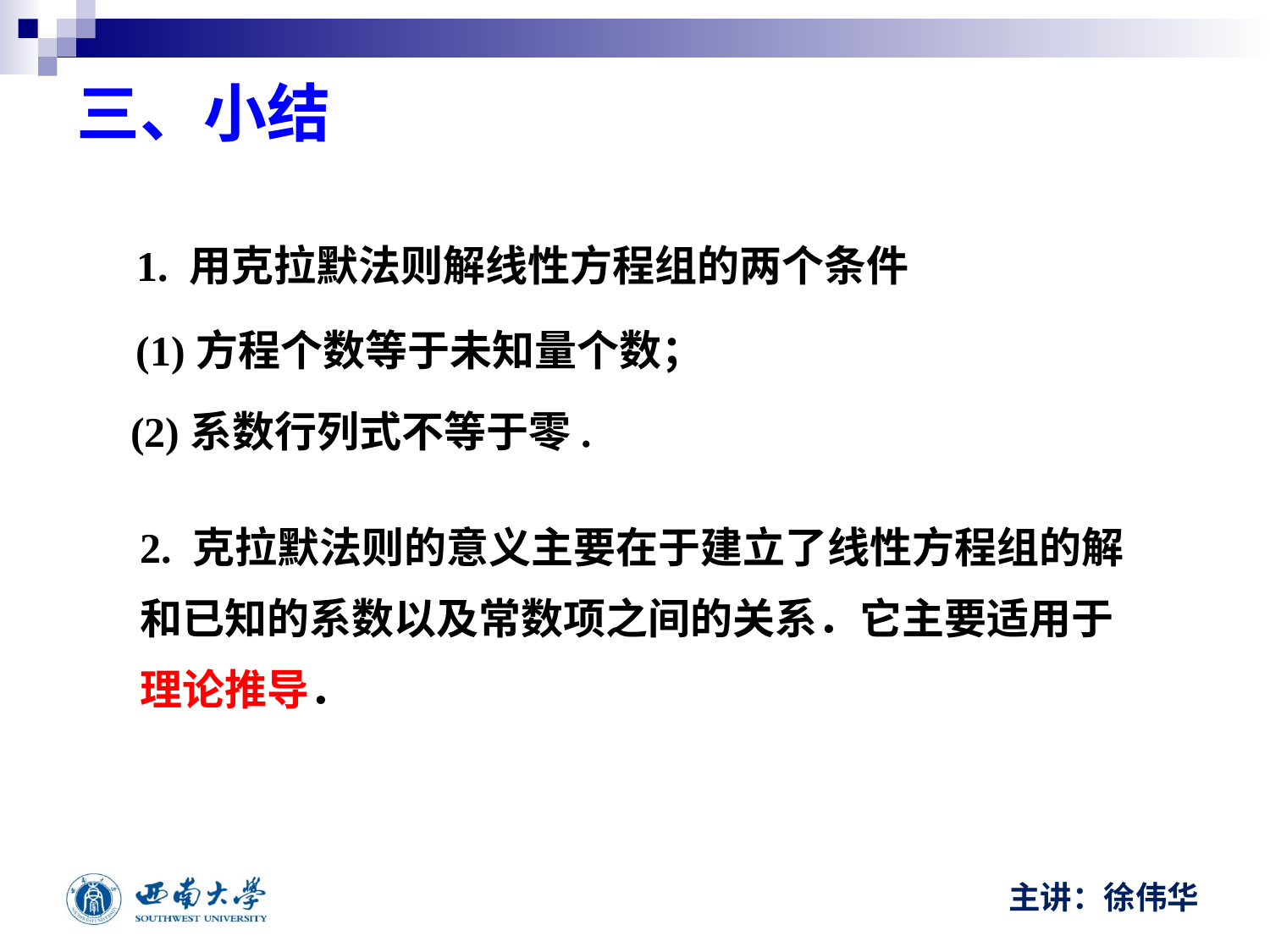

# 三、小结
1. 用克拉默法则解线性方程组的两个条件
(1)方程个数等于未知量个数；
(2)系数行列式不等于零.
2. 克拉默法则的意义主要在于建立了线性方程组的解
和已知的系数以及常数项之间的关系．它主要适用于
理论推导．